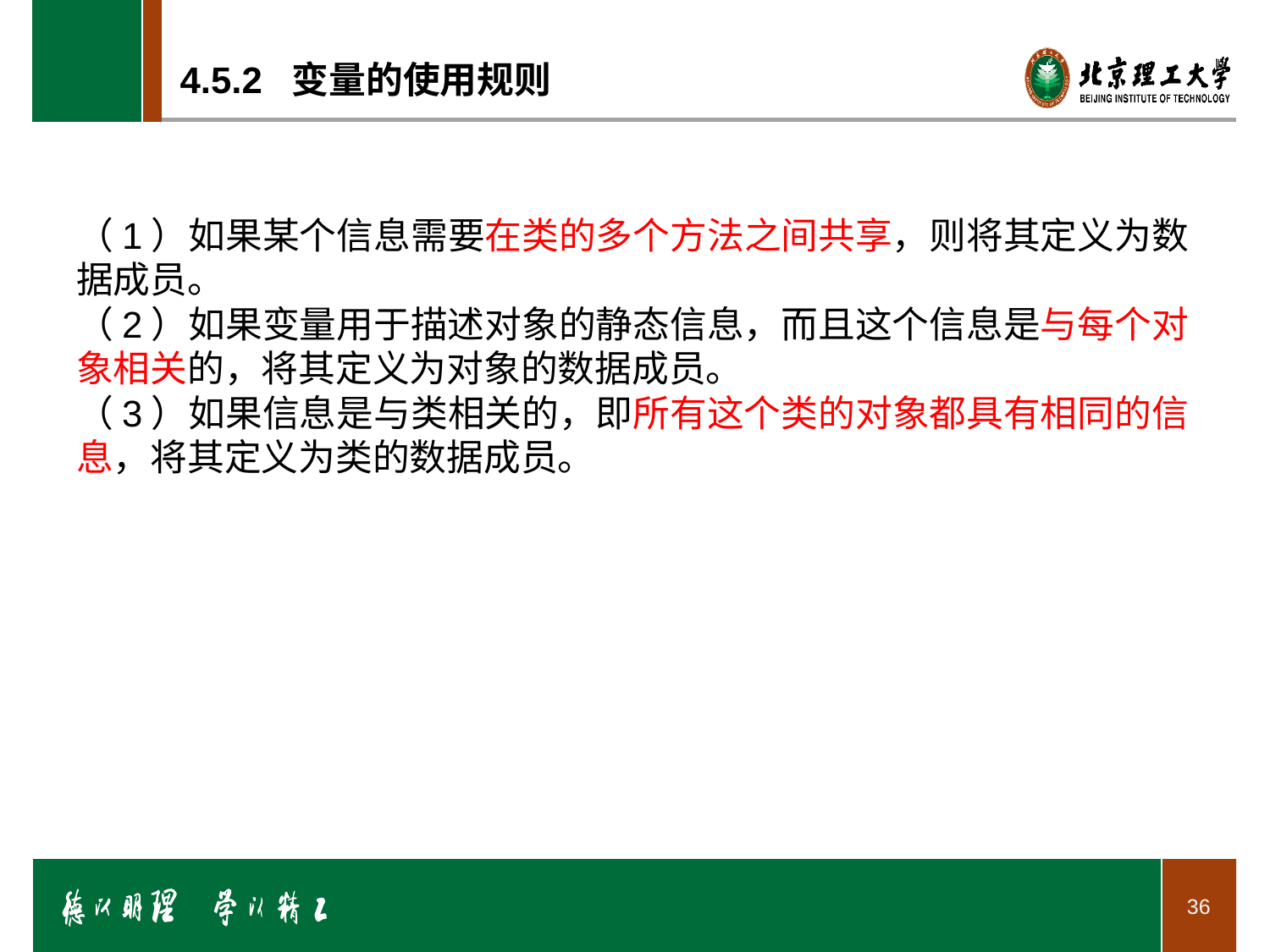

# 4.5.2  变量的使用规则
（1）如果某个信息需要在类的多个方法之间共享，则将其定义为数据成员。
（2）如果变量用于描述对象的静态信息，而且这个信息是与每个对象相关的，将其定义为对象的数据成员。
（3）如果信息是与类相关的，即所有这个类的对象都具有相同的信息，将其定义为类的数据成员。